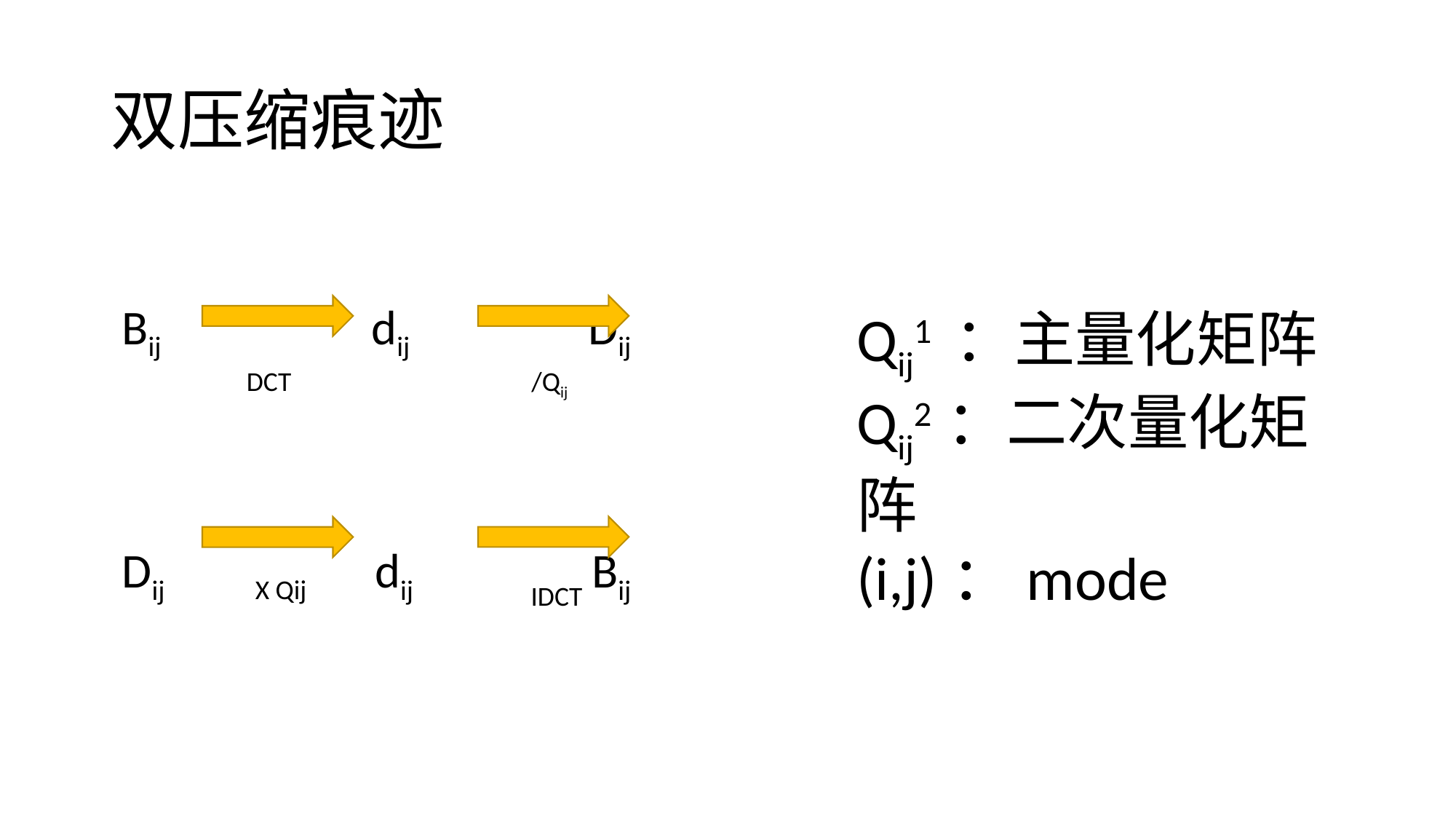

# 双压缩痕迹

 Bij                                 dij                            Dij

 Dij                                 dij                            Bij

Qij1 ：主量化矩阵
Qij2：二次量化矩阵
(i,j)：mode
DCT
/Qij

X Qij
IDCT